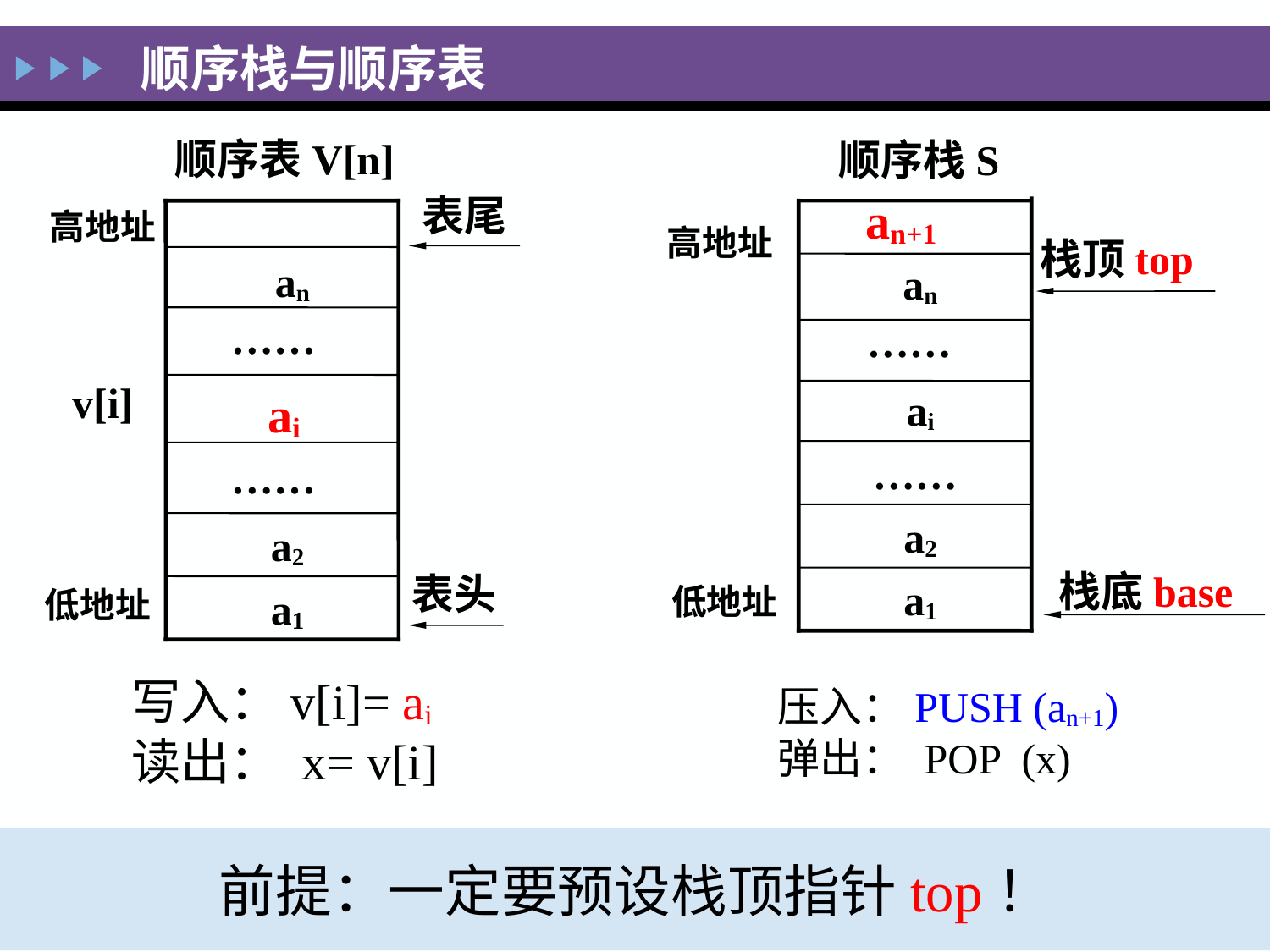

顺序栈与顺序表
顺序表V[n]

 an
     ……

 ai

     ……
 a2

 a1

顺序栈S

 an

……

 ai

……

 a2

 a1

表尾

表头

an+1
高地址
v[i]
低地址
高地址
低地址
栈顶top

栈底base

写入：v[i]= ai
读出： x= v[i]
压入：PUSH (an+1)
弹出： POP  (x)

前提：一定要预设栈顶指针top！